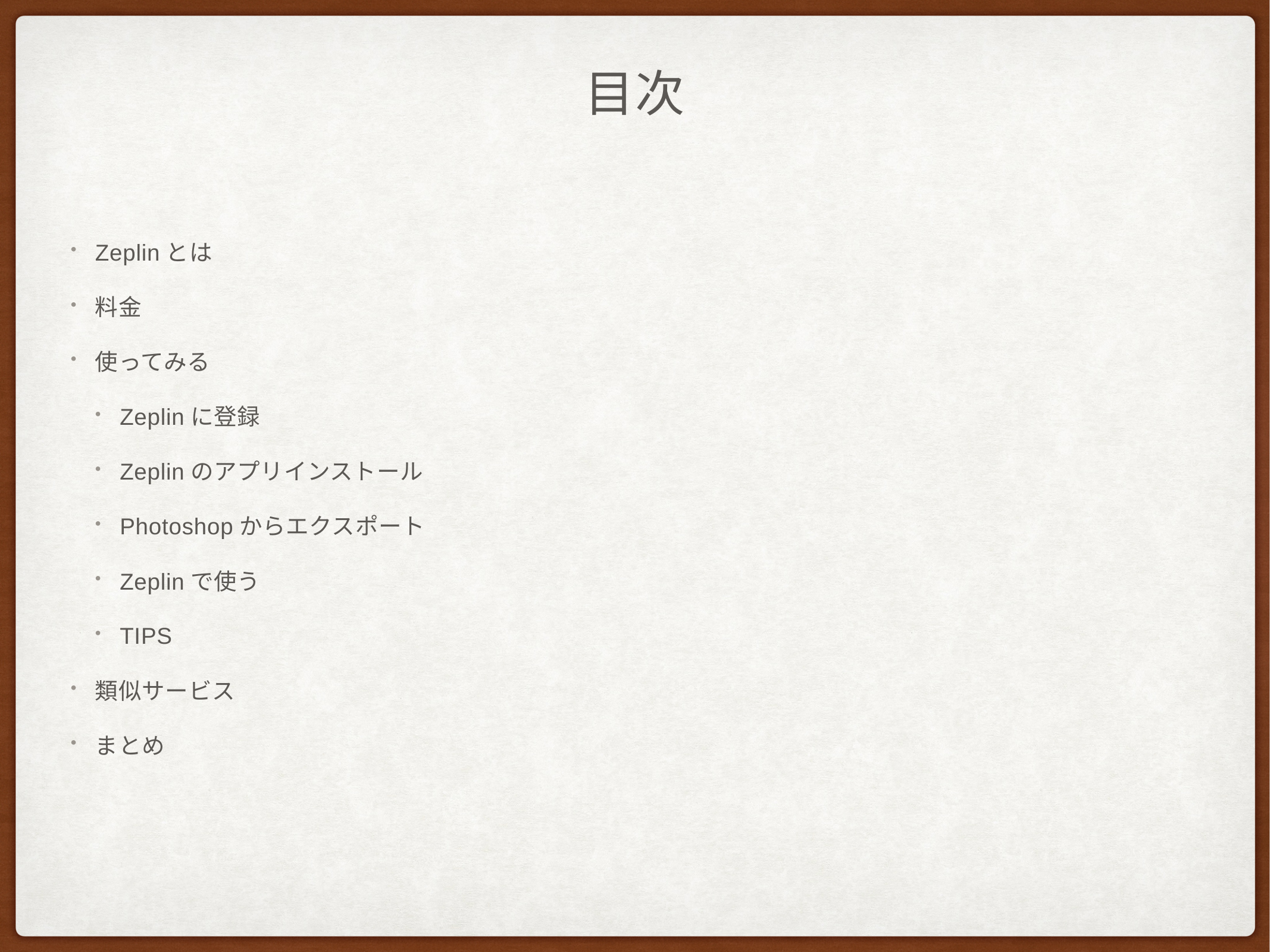

# 目次
Zeplinとは
料金
使ってみる
Zeplinに登録
Zeplinのアプリインストール
Photoshopからエクスポート
Zeplinで使う
TIPS
類似サービス
まとめ